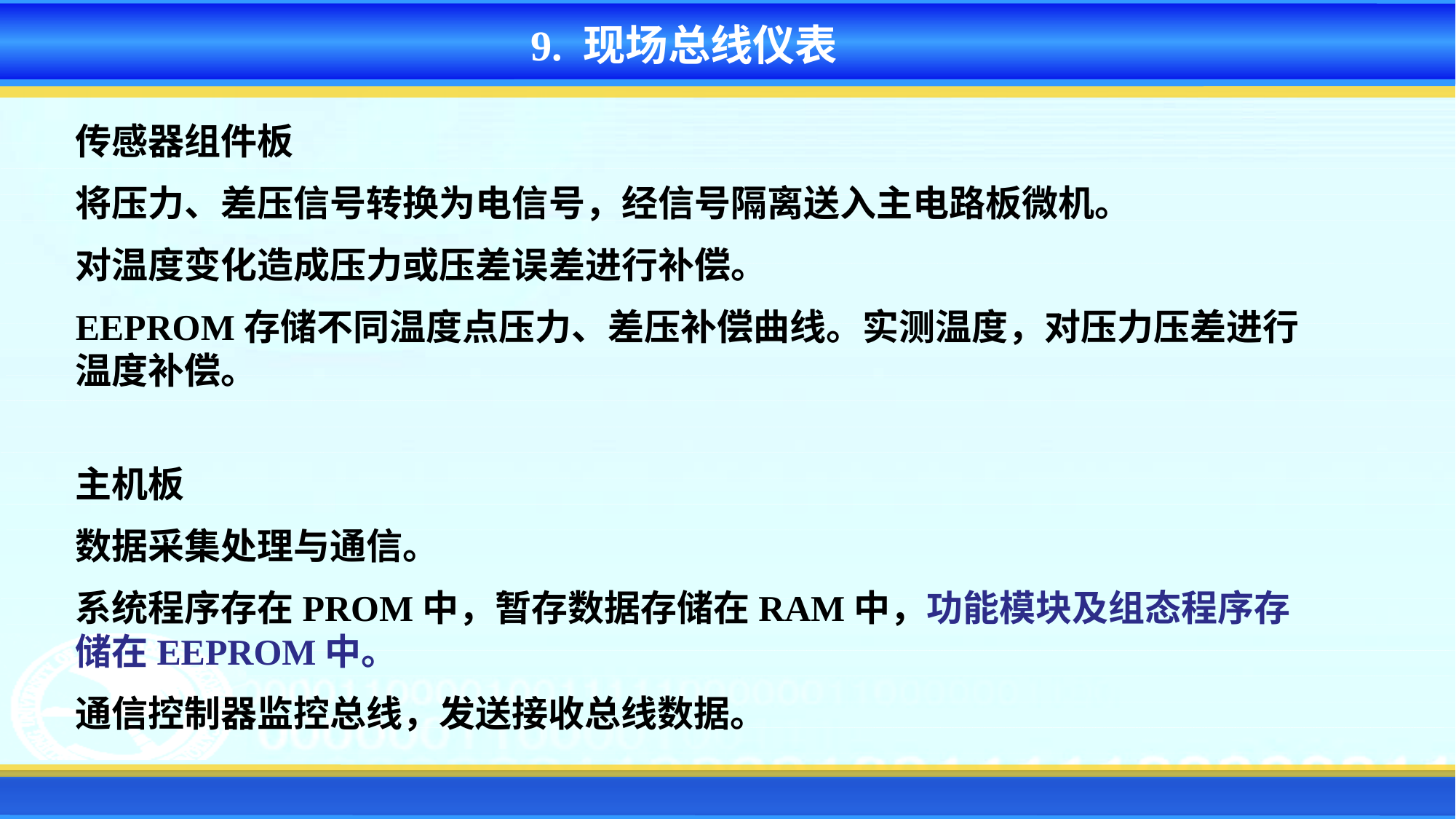

9. 现场总线仪表
传感器组件板
将压力、差压信号转换为电信号，经信号隔离送入主电路板微机。
对温度变化造成压力或压差误差进行补偿。
EEPROM存储不同温度点压力、差压补偿曲线。实测温度，对压力压差进行温度补偿。
主机板
数据采集处理与通信。
系统程序存在PROM中，暂存数据存储在RAM中，功能模块及组态程序存储在EEPROM中。
通信控制器监控总线，发送接收总线数据。